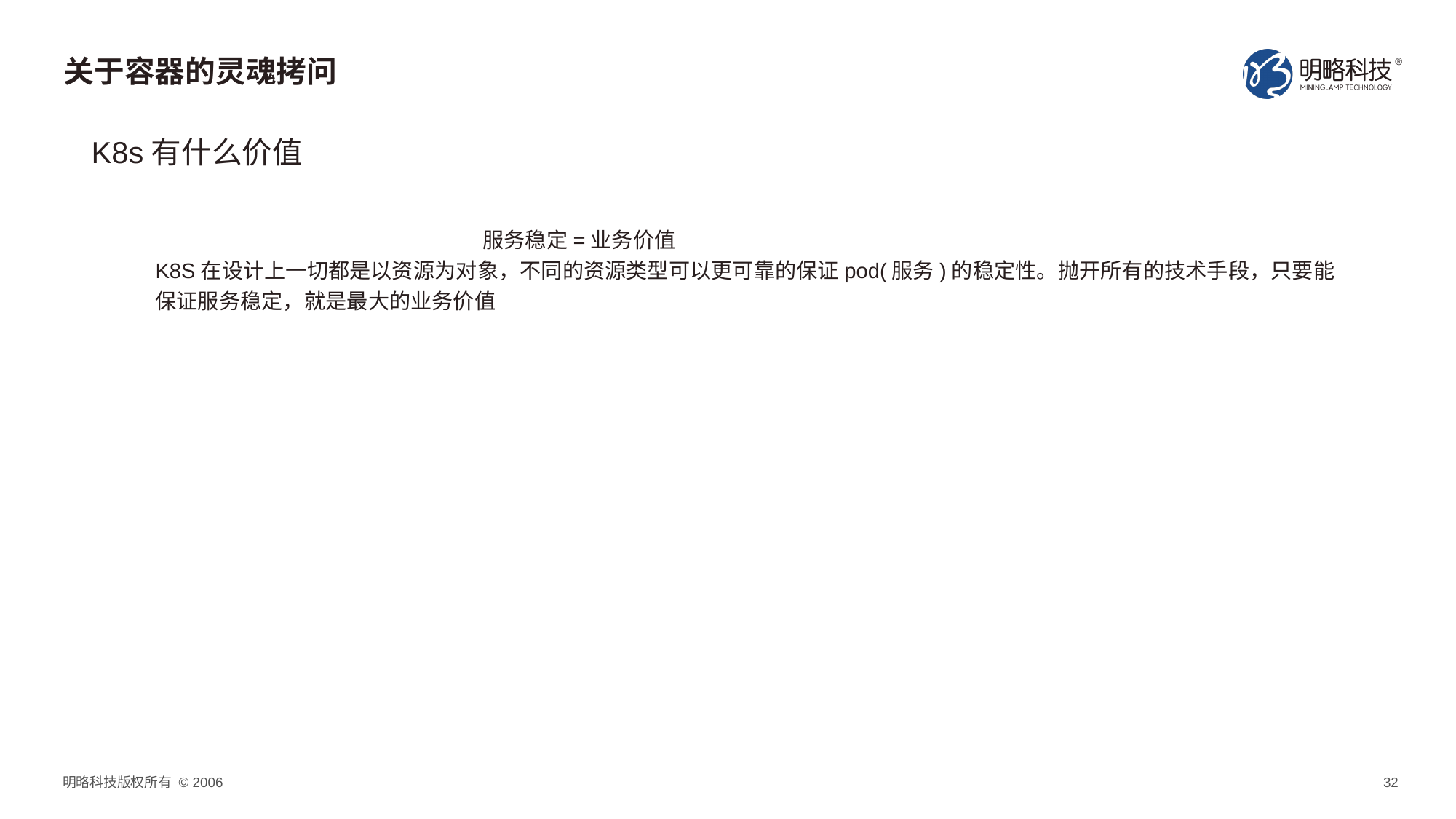

# 关于容器的灵魂拷问
K8s有什么价值
                                             		服务稳定=业务价值
K8S在设计上一切都是以资源为对象，不同的资源类型可以更可靠的保证pod(服务)的稳定性。抛开所有的技术手段，只要能保证服务稳定，就是最大的业务价值
32